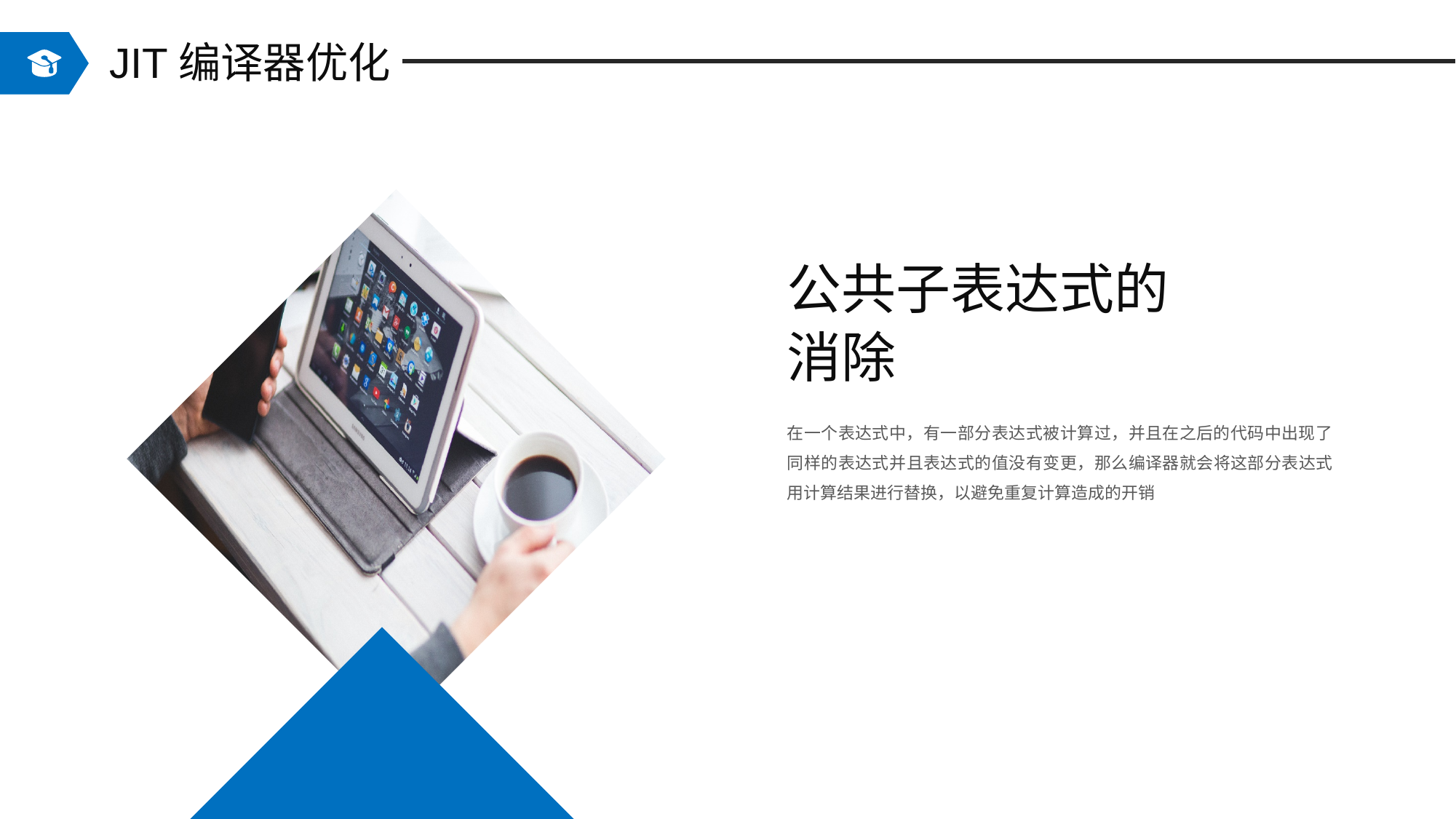

JIT编译器优化

公共子表达式的
消除
在一个表达式中，有一部分表达式被计算过，并且在之后的代码中出现了同样的表达式并且表达式的值没有变更，那么编译器就会将这部分表达式用计算结果进行替换，以避免重复计算造成的开销